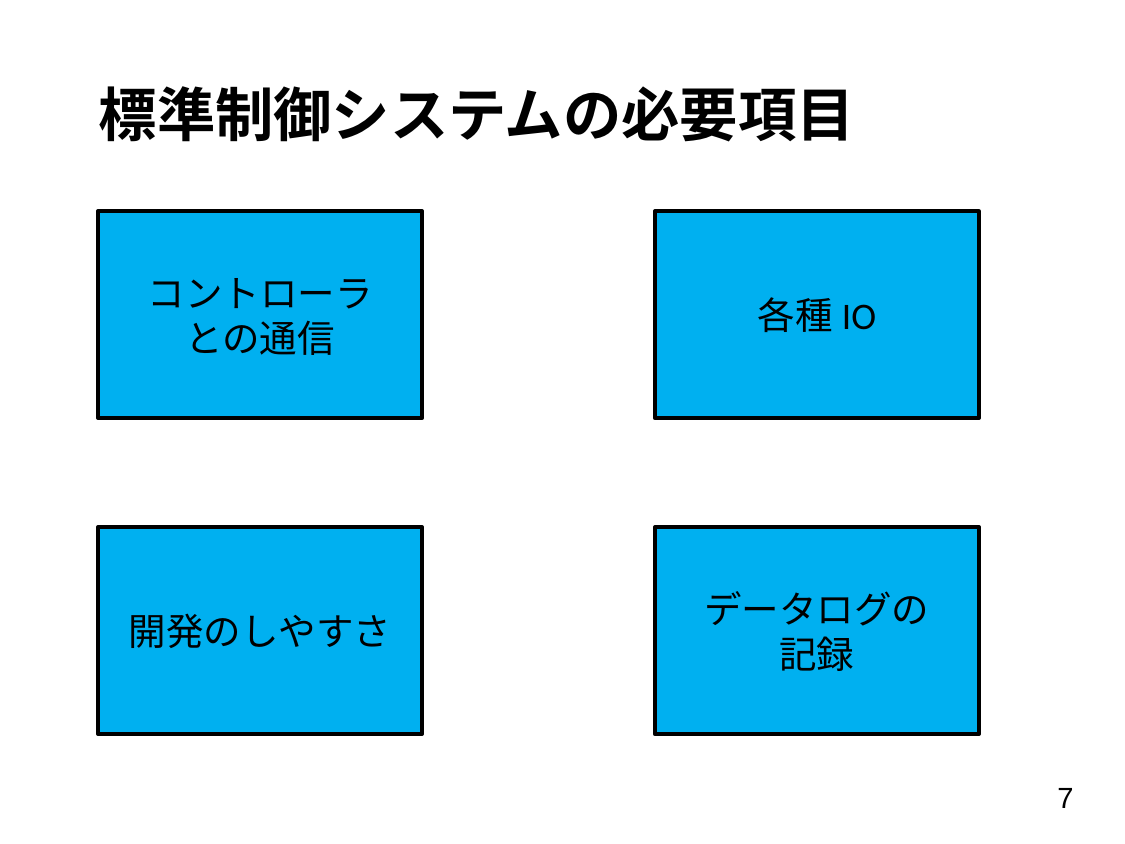

# 標準制御システムの必要項目
コントローラ
との通信
各種IO
開発のしやすさ
データログの
記録
7